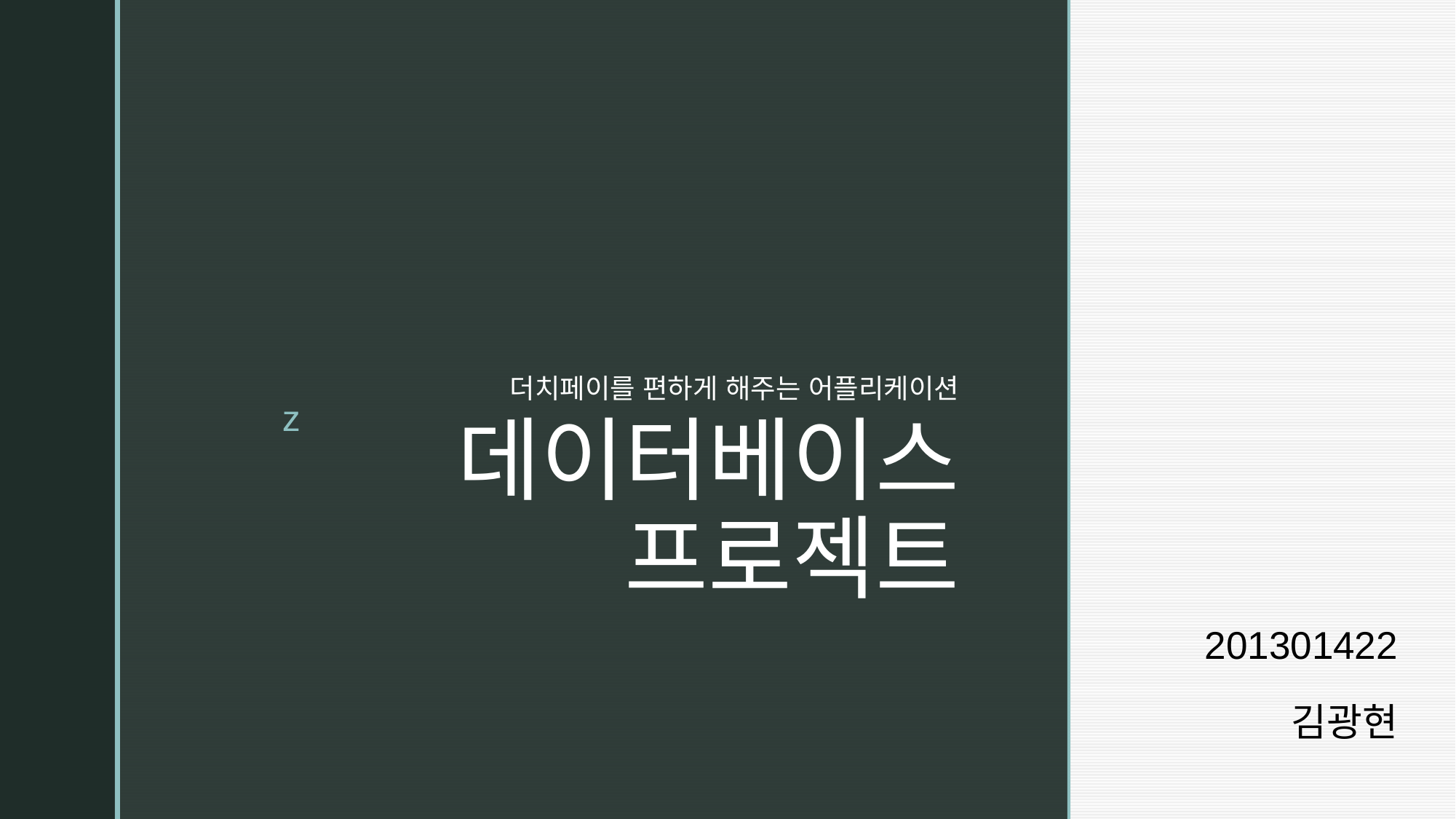

더치페이를 편하게 해주는 어플리케이션
# 데이터베이스 프로젝트
201301422
김광현